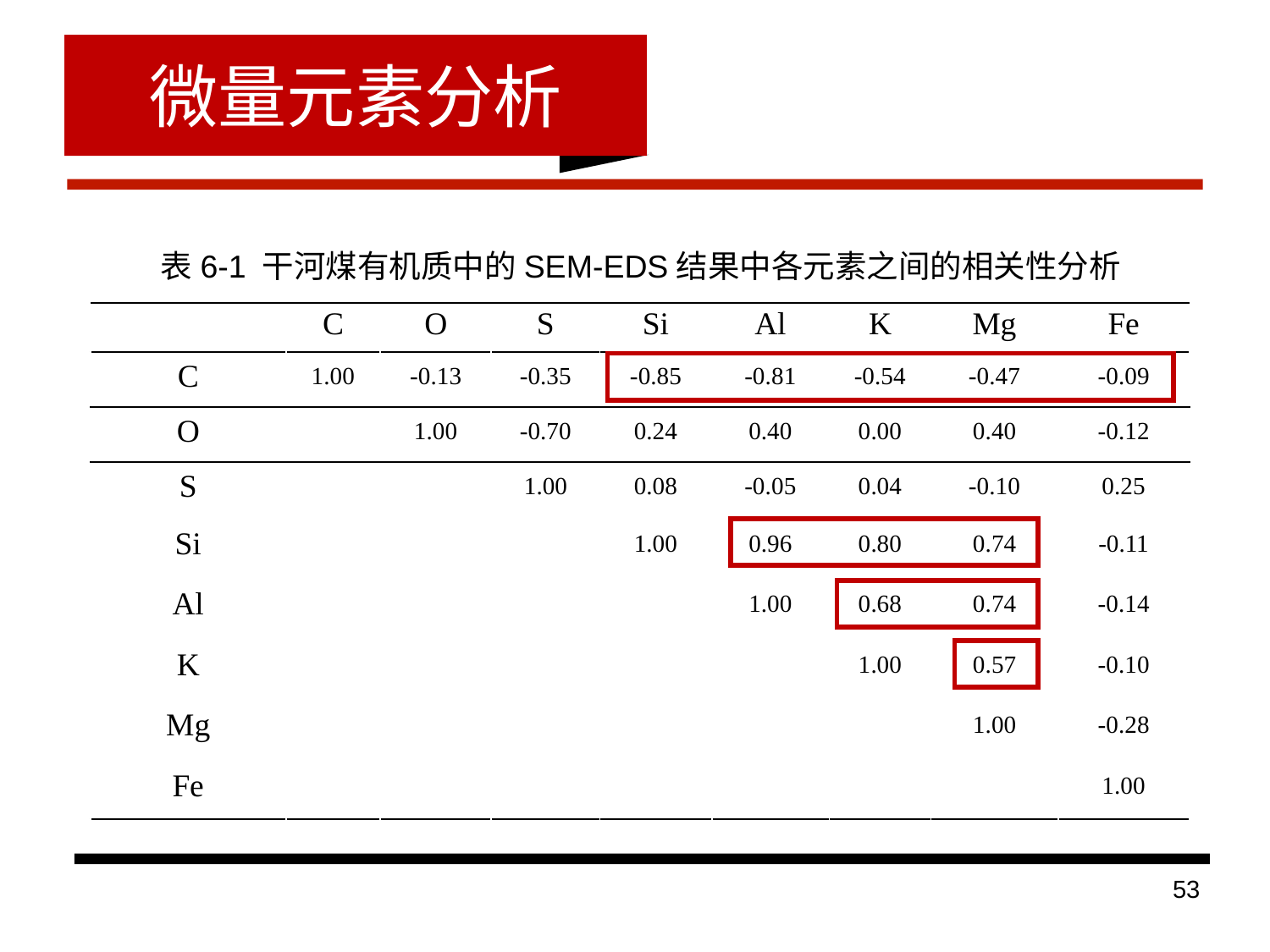

微量元素分析

表6-1 干河煤有机质中的SEM-EDS结果中各元素之间的相关性分析
|  | C | O | S | Si | Al | K | Mg | Fe |
| --- | --- | --- | --- | --- | --- | --- | --- | --- |
| C | 1.00 | -0.13 | -0.35 | -0.85 | -0.81 | -0.54 | -0.47 | -0.09 |
| O |  | 1.00 | -0.70 | 0.24 | 0.40 | 0.00 | 0.40 | -0.12 |
| S |  |  | 1.00 | 0.08 | -0.05 | 0.04 | -0.10 | 0.25 |
| Si |  |  |  | 1.00 | 0.96 | 0.80 | 0.74 | -0.11 |
| Al |  |  |  |  | 1.00 | 0.68 | 0.74 | -0.14 |
| K |  |  |  |  |  | 1.00 | 0.57 | -0.10 |
| Mg |  |  |  |  |  |  | 1.00 | -0.28 |
| Fe |  |  |  |  |  |  |  | 1.00 |

53